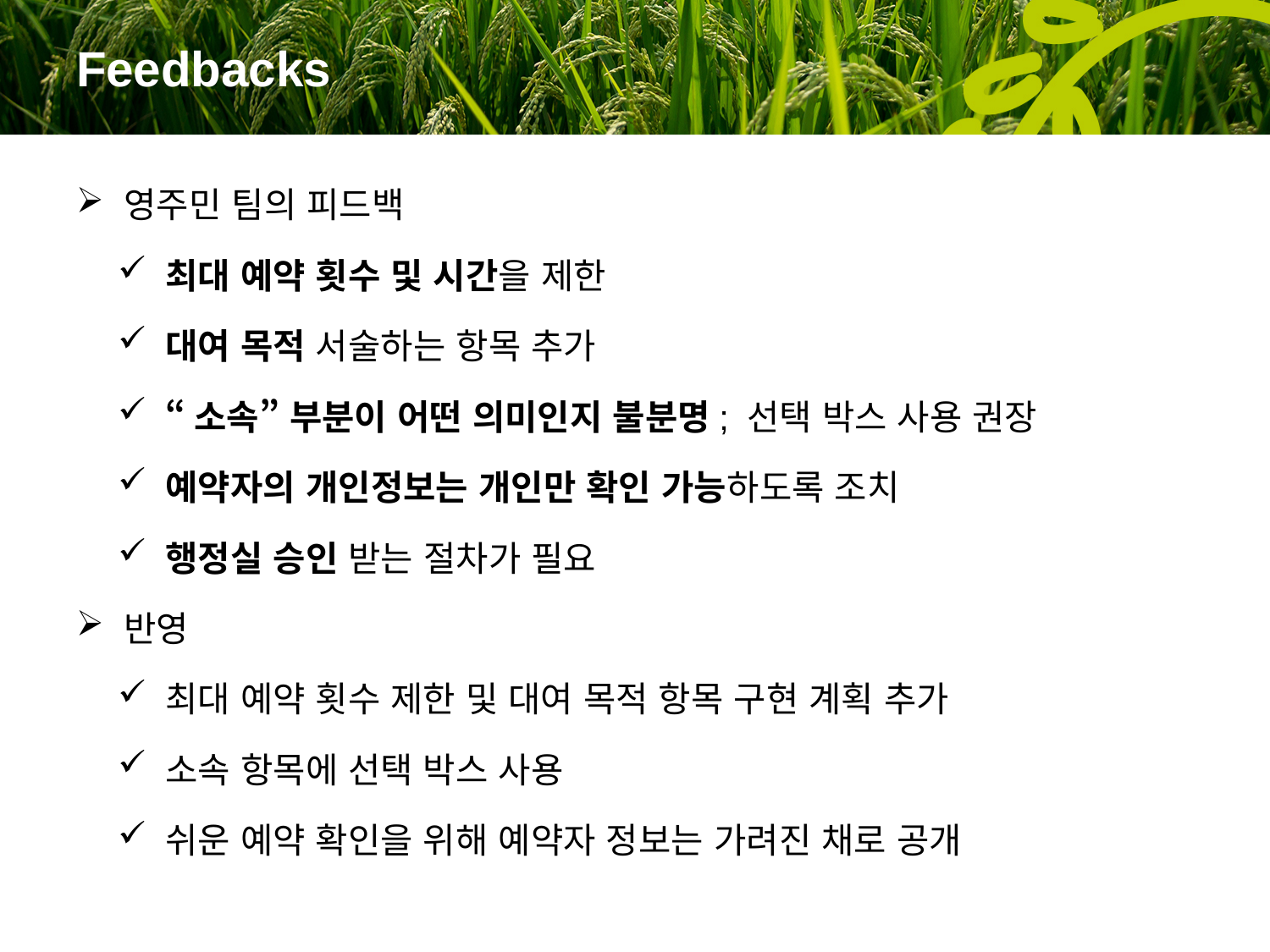

# Feedbacks
영주민 팀의 피드백
최대 예약 횟수 및 시간을 제한
대여 목적 서술하는 항목 추가
“소속” 부분이 어떤 의미인지 불분명; 선택 박스 사용 권장
예약자의 개인정보는 개인만 확인 가능하도록 조치
행정실 승인 받는 절차가 필요
반영
최대 예약 횟수 제한 및 대여 목적 항목 구현 계획 추가
소속 항목에 선택 박스 사용
쉬운 예약 확인을 위해 예약자 정보는 가려진 채로 공개
8